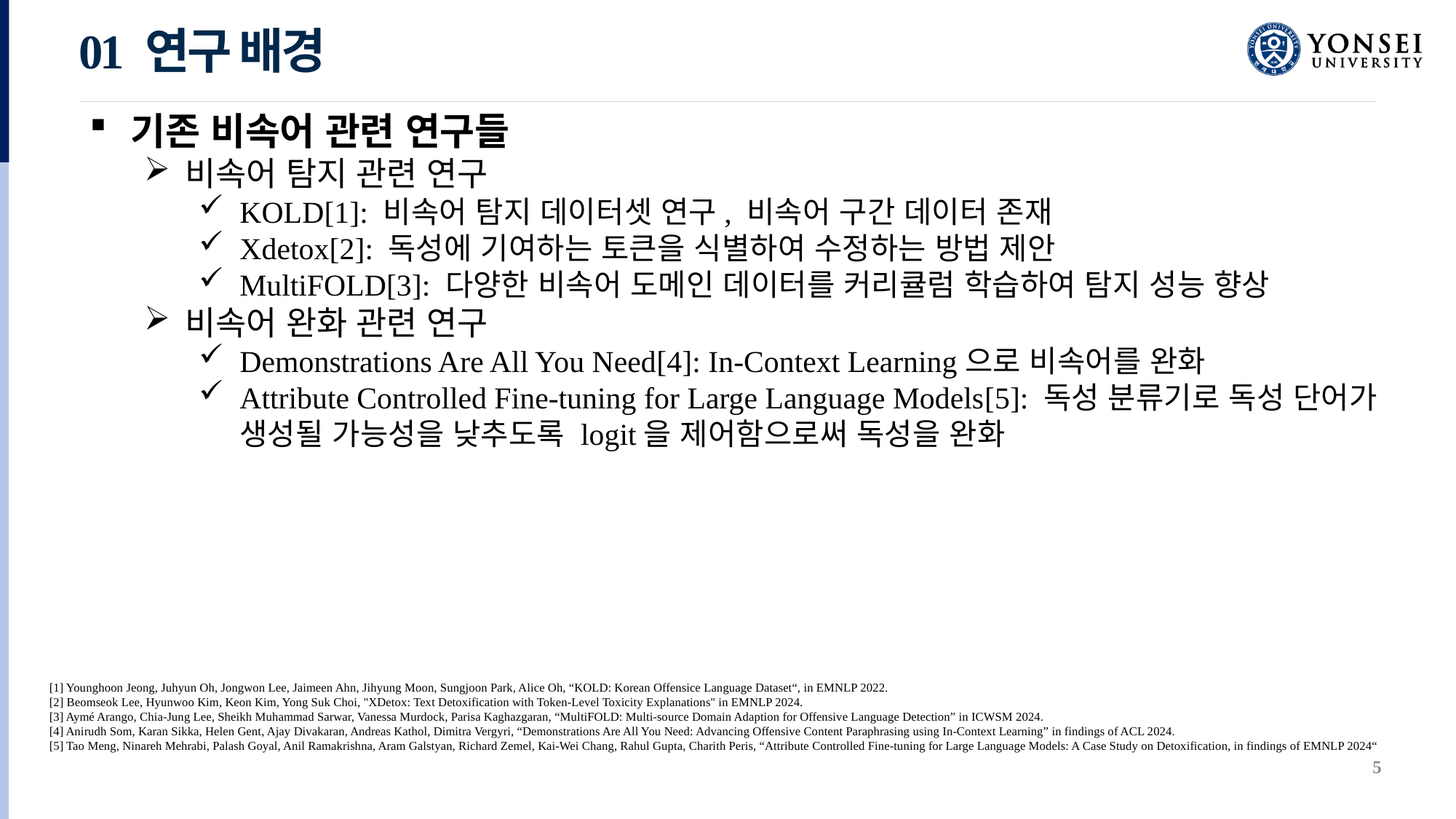

01 연구 배경
기존 비속어 관련 연구들
비속어 탐지 관련 연구
KOLD[1]: 비속어 탐지 데이터셋 연구, 비속어 구간 데이터 존재
Xdetox[2]: 독성에 기여하는 토큰을 식별하여 수정하는 방법 제안
MultiFOLD[3]: 다양한 비속어 도메인 데이터를 커리큘럼 학습하여 탐지 성능 향상
비속어 완화 관련 연구
Demonstrations Are All You Need[4]: In-Context Learning으로 비속어를 완화
Attribute Controlled Fine-tuning for Large Language Models[5]: 독성 분류기로 독성 단어가 생성될 가능성을 낮추도록 logit을 제어함으로써 독성을 완화

[1] Younghoon Jeong, Juhyun Oh, Jongwon Lee, Jaimeen Ahn, Jihyung Moon, Sungjoon Park, Alice Oh, “KOLD: Korean Offensice Language Dataset“, in EMNLP 2022.
[2] Beomseok Lee, Hyunwoo Kim, Keon Kim, Yong Suk Choi, "XDetox: Text Detoxification with Token-Level Toxicity Explanations" in EMNLP 2024.
[3] Aymé Arango, Chia-Jung Lee, Sheikh Muhammad Sarwar, Vanessa Murdock, Parisa Kaghazgaran, “MultiFOLD: Multi-source Domain Adaption for Offensive Language Detection” in ICWSM 2024.
[4] Anirudh Som, Karan Sikka, Helen Gent, Ajay Divakaran, Andreas Kathol, Dimitra Vergyri, “Demonstrations Are All You Need: Advancing Offensive Content Paraphrasing using In-Context Learning” in findings of ACL 2024.
[5] Tao Meng, Ninareh Mehrabi, Palash Goyal, Anil Ramakrishna, Aram Galstyan, Richard Zemel, Kai-Wei Chang, Rahul Gupta, Charith Peris, “Attribute Controlled Fine-tuning for Large Language Models: A Case Study on Detoxification, in findings of EMNLP 2024“
5